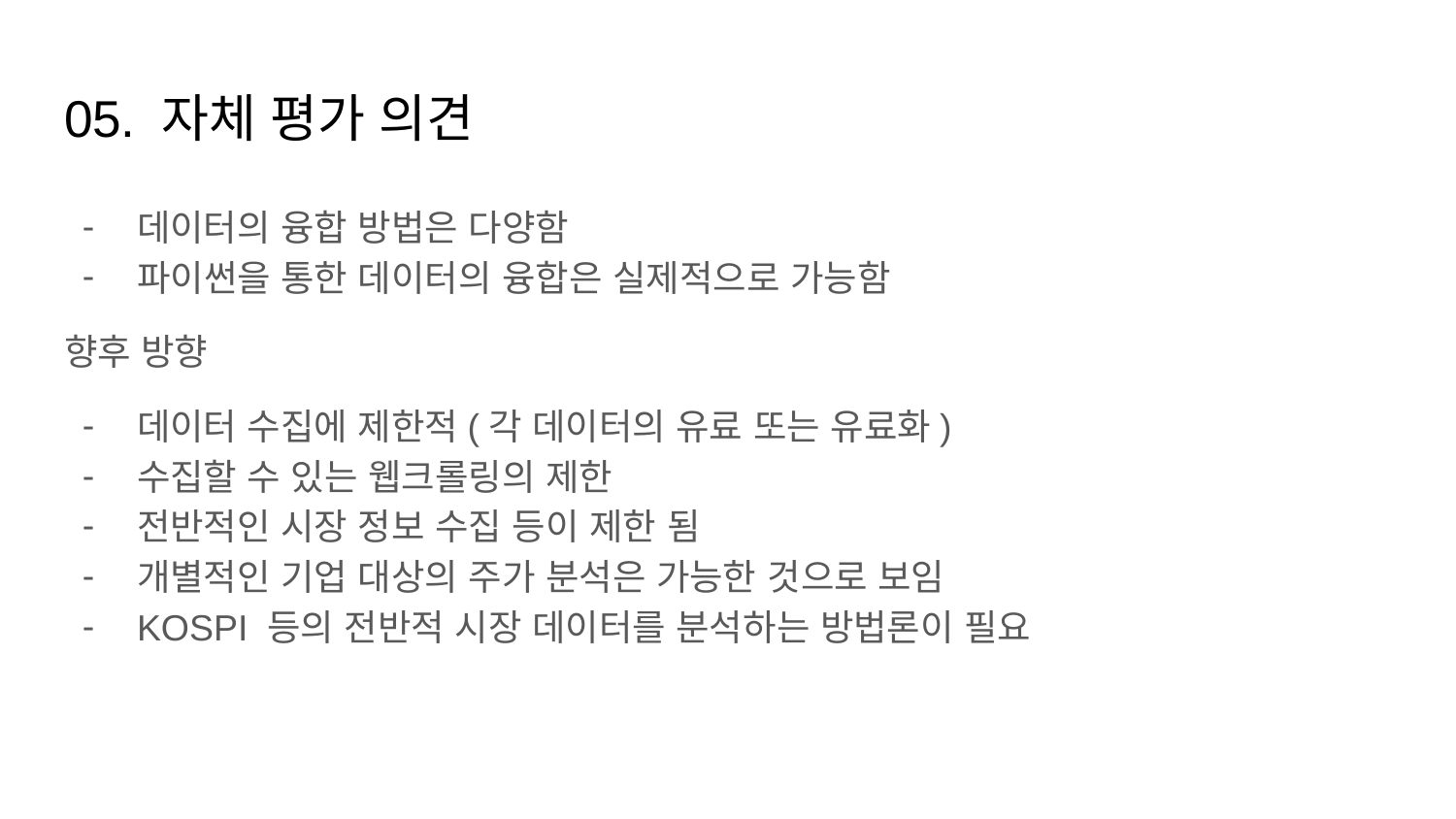

# 05. 자체 평가 의견
데이터의 융합 방법은 다양함
파이썬을 통한 데이터의 융합은 실제적으로 가능함
향후 방향
데이터 수집에 제한적(각 데이터의 유료 또는 유료화)
수집할 수 있는 웹크롤링의 제한
전반적인 시장 정보 수집 등이 제한 됨
개별적인 기업 대상의 주가 분석은 가능한 것으로 보임
KOSPI 등의 전반적 시장 데이터를 분석하는 방법론이 필요